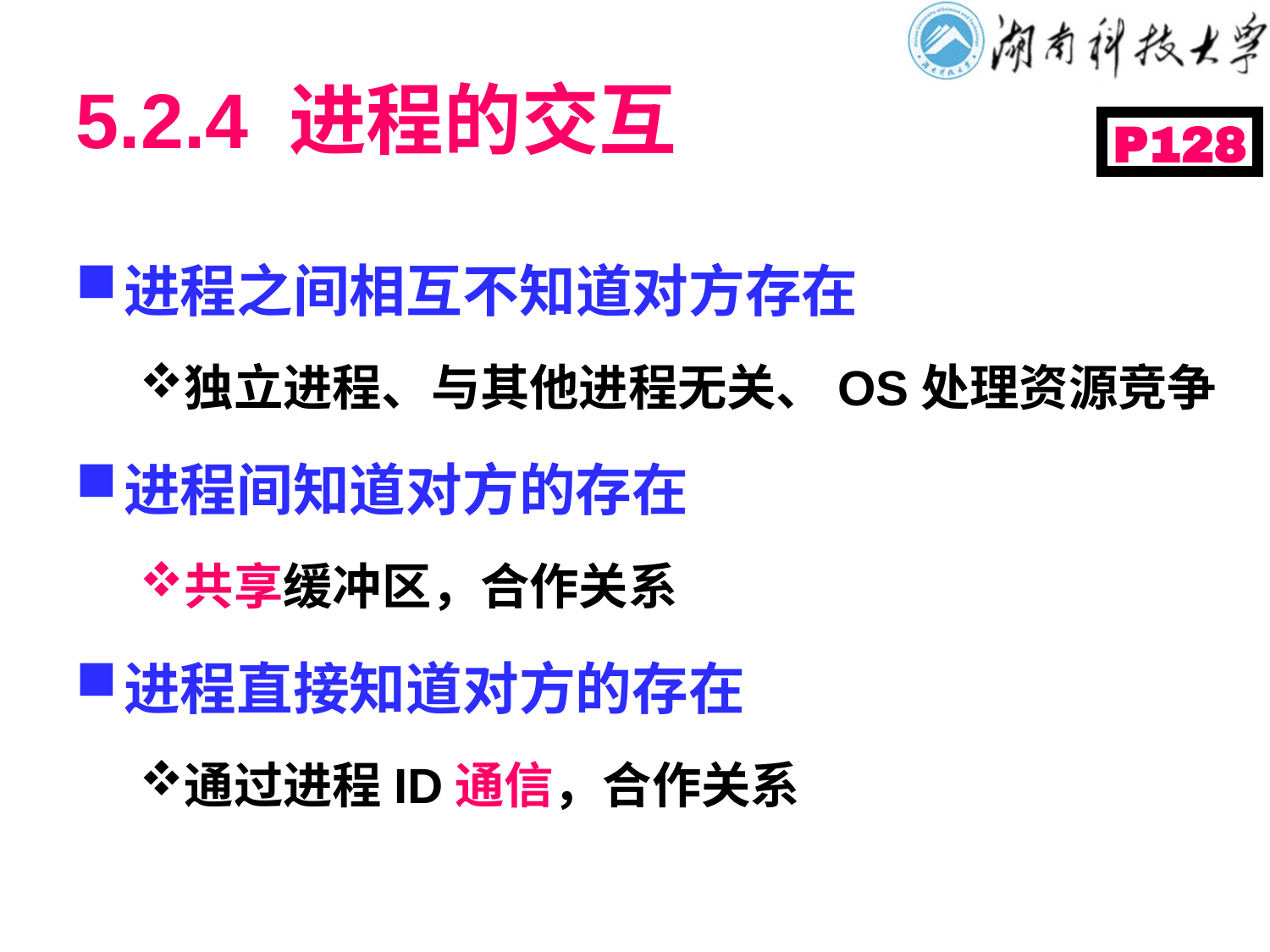

# 5.2.4 进程的交互
P128
进程之间相互不知道对方存在
独立进程、与其他进程无关、OS处理资源竞争
进程间知道对方的存在
共享缓冲区，合作关系
进程直接知道对方的存在
通过进程ID通信，合作关系